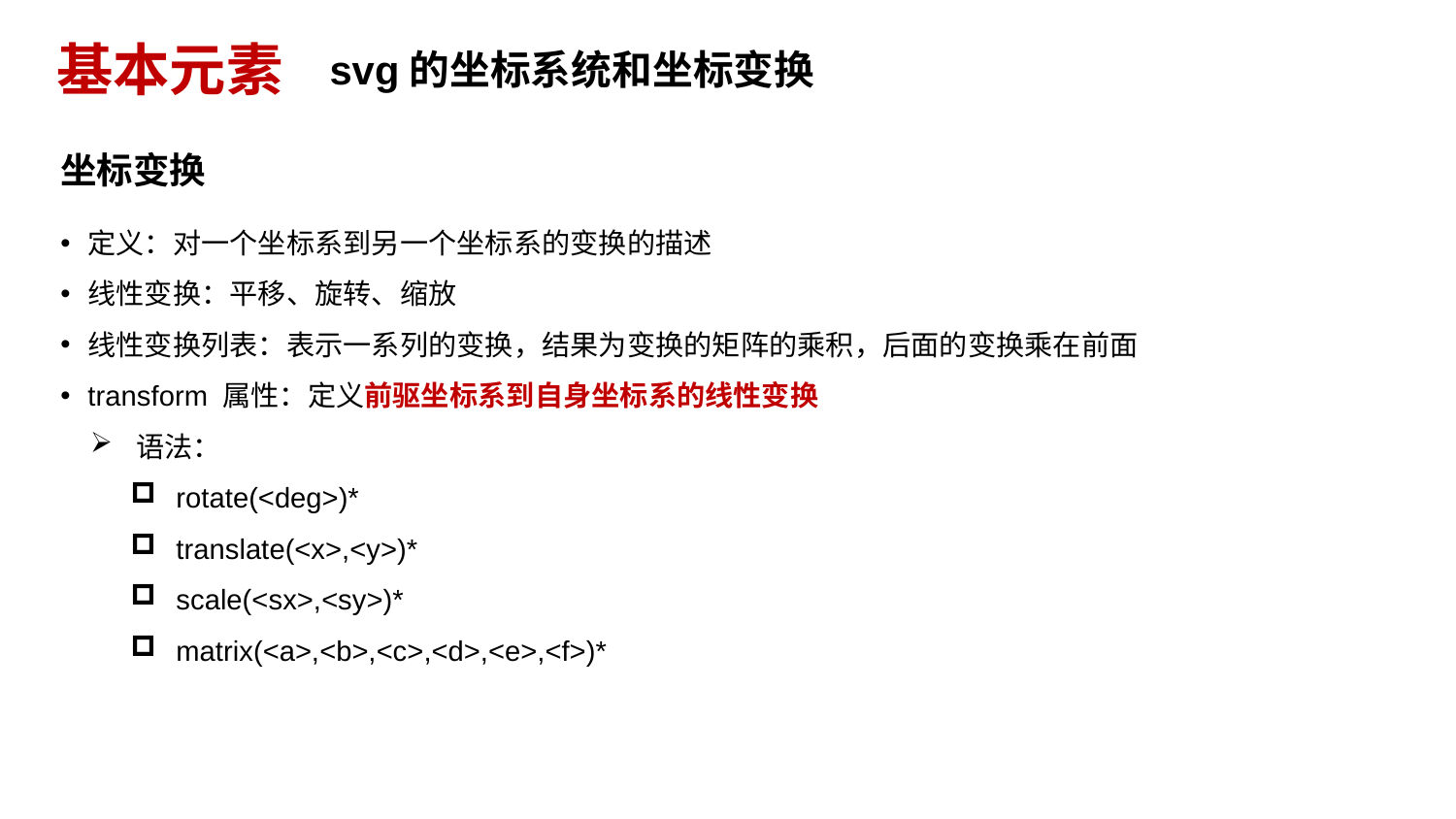

# 基本元素
svg的坐标系统和坐标变换
坐标变换
定义：对⼀个坐标系到另⼀个坐标系的变换的描述
线性变换：平移、旋转、缩放
线性变换列表：表⽰⼀系列的变换，结果为变换的矩阵的乘积，后⾯的变换乘在前⾯
transform 属性：定义前驱坐标系到⾃⾝坐标系的线性变换
语法：
rotate(<deg>)*
translate(<x>,<y>)*
scale(<sx>,<sy>)*
matrix(<a>,<b>,<c>,<d>,<e>,<f>)*